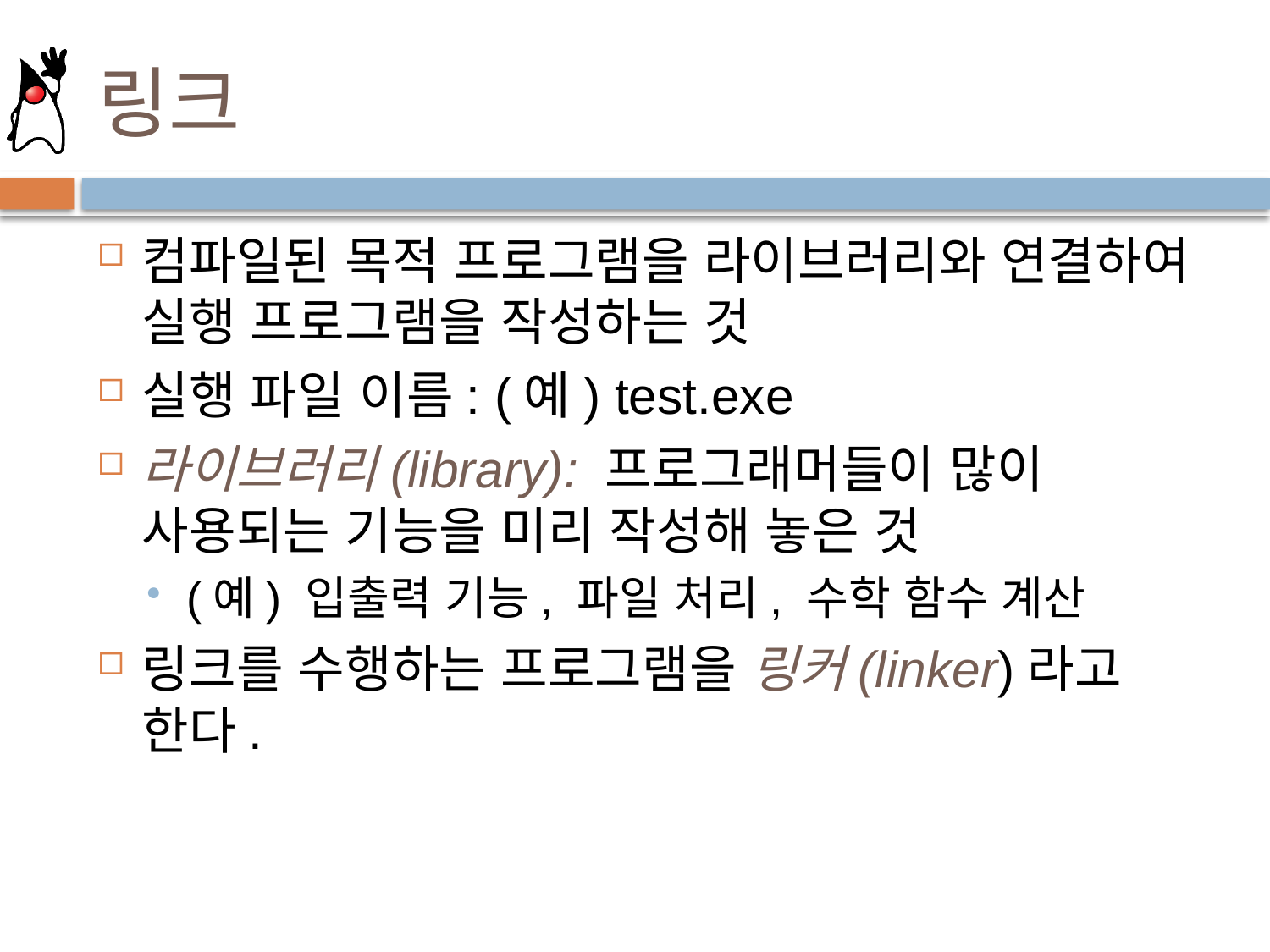

# 링크
컴파일된 목적 프로그램을 라이브러리와 연결하여 실행 프로그램을 작성하는 것
실행 파일 이름: (예) test.exe
라이브러리(library): 프로그래머들이 많이 사용되는 기능을 미리 작성해 놓은 것
(예) 입출력 기능, 파일 처리, 수학 함수 계산
링크를 수행하는 프로그램을 링커(linker)라고 한다.